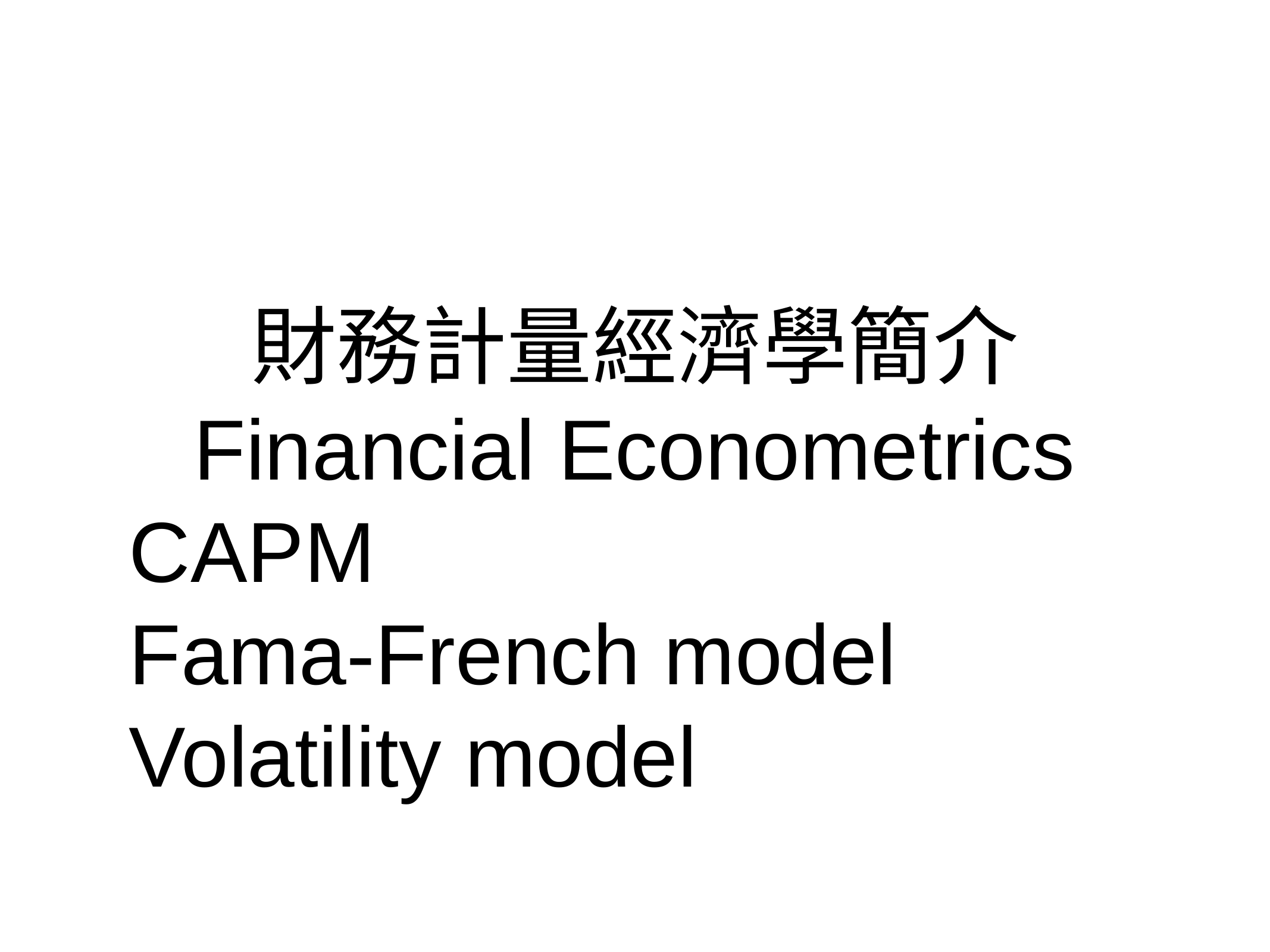

# 財務計量經濟學簡介
Financial Econometrics
CAPM
Fama-French model
Volatility model
108